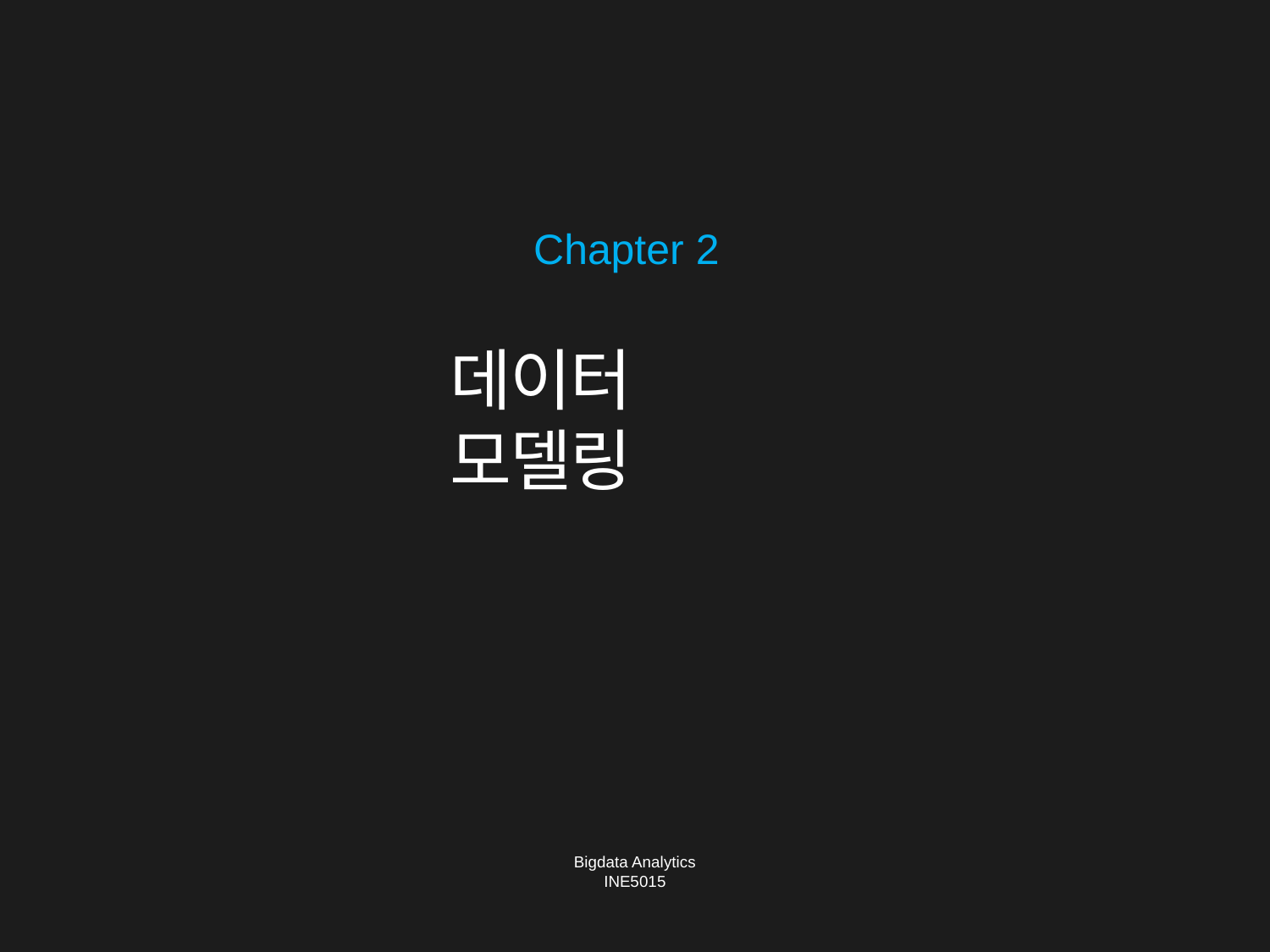

Chapter 2
# 데이터 모델링
Bigdata Analytics
INE5015